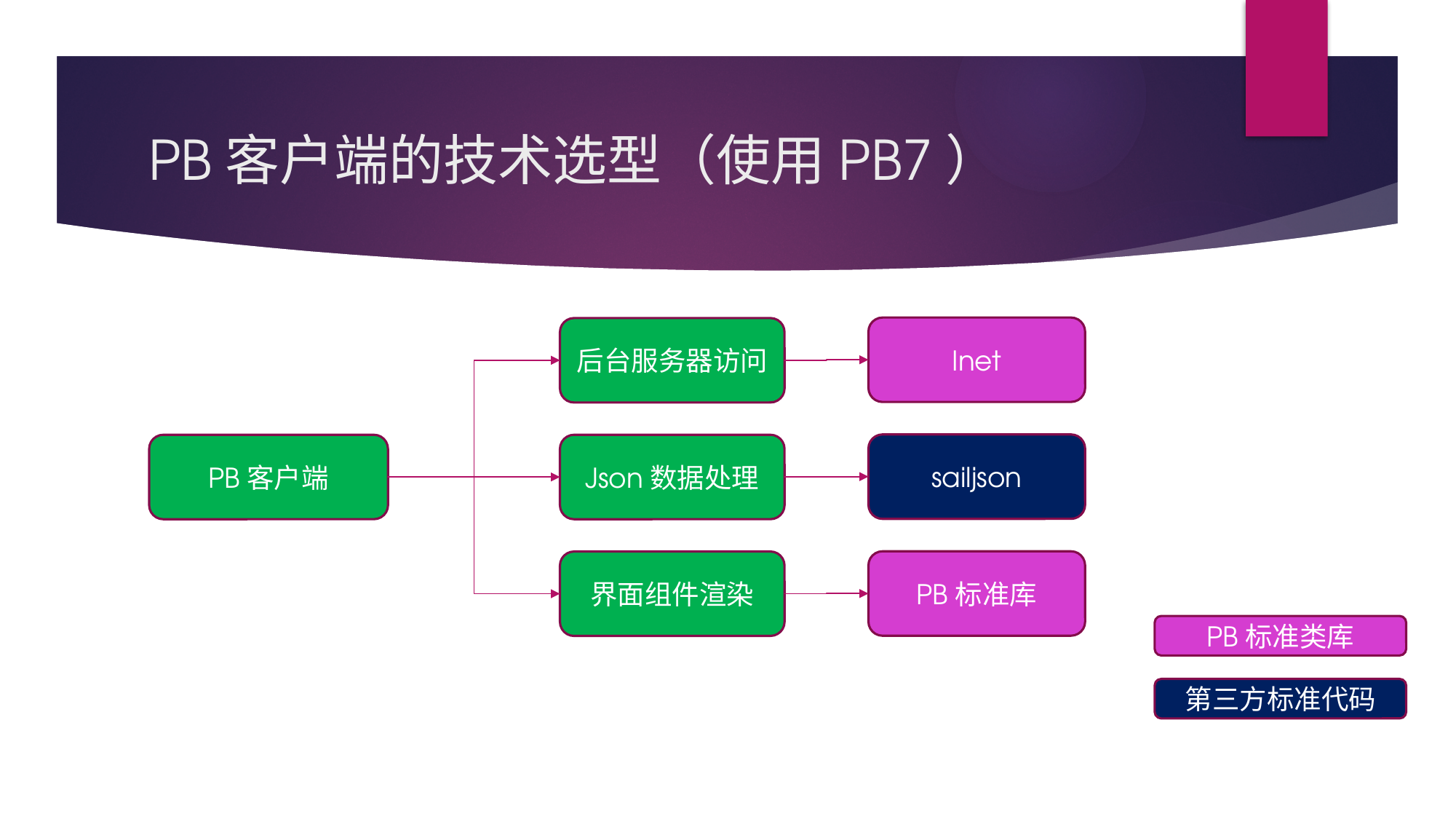

# PB客户端的技术选型（使用PB7）
Inet
后台服务器访问
sailjson
PB客户端
Json数据处理
PB标准库
界面组件渲染
PB标准类库
第三方标准代码